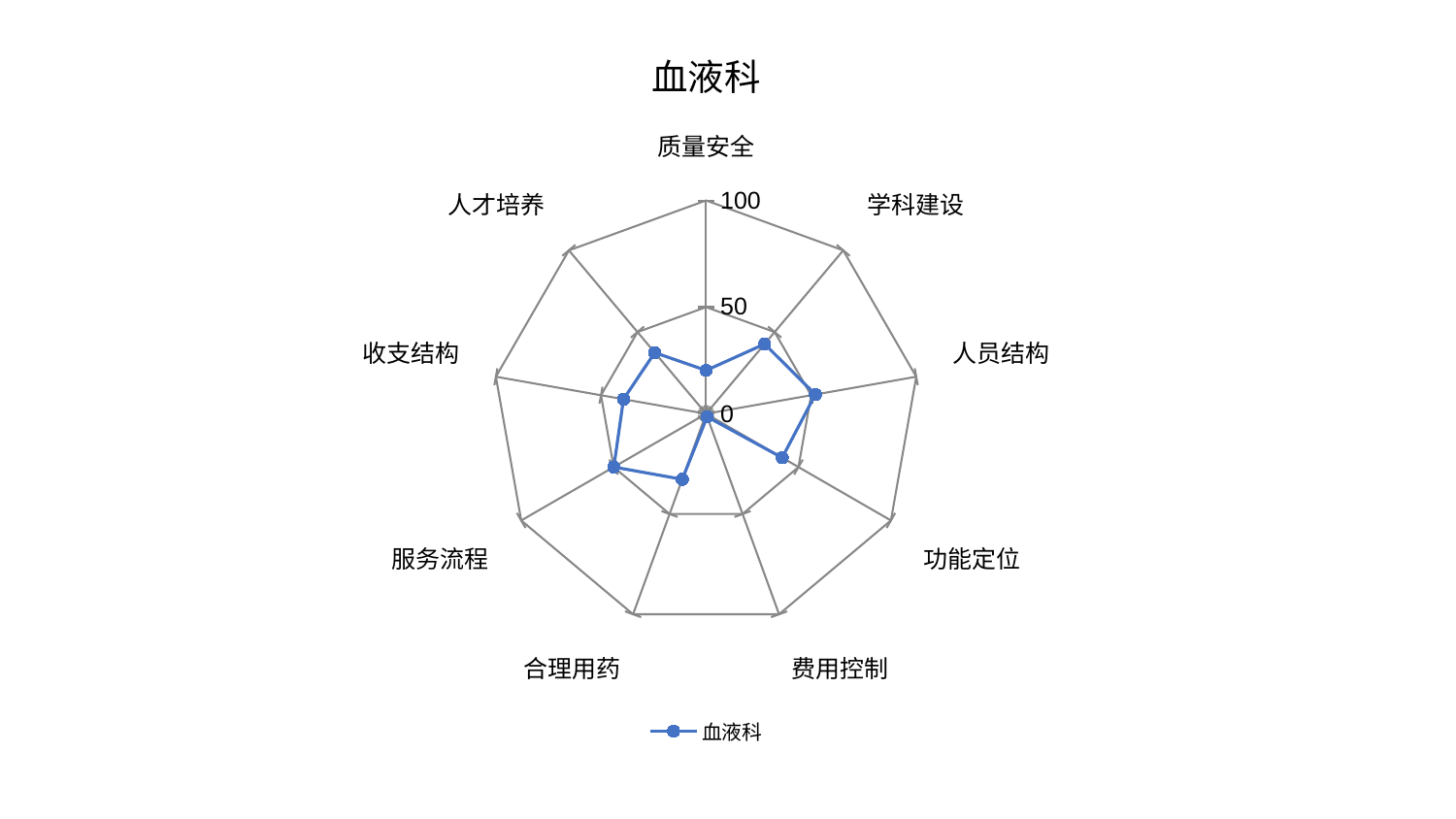

### Chart: 血液科

| Category | 血液科 |
|---|---|
| 质量安全 | 20.337543323677867 |
| 学科建设 | 42.70626159166491 |
| 人员结构 | 52.016390132884275 |
| 功能定位 | 41.185617547742865 |
| 费用控制 | 1.5072774957018953 |
| 合理用药 | 32.69431405481221 |
| 服务流程 | 49.9314765346575 |
| 收支结构 | 39.2870255339232 |
| 人才培养 | 37.42836695564833 |
315